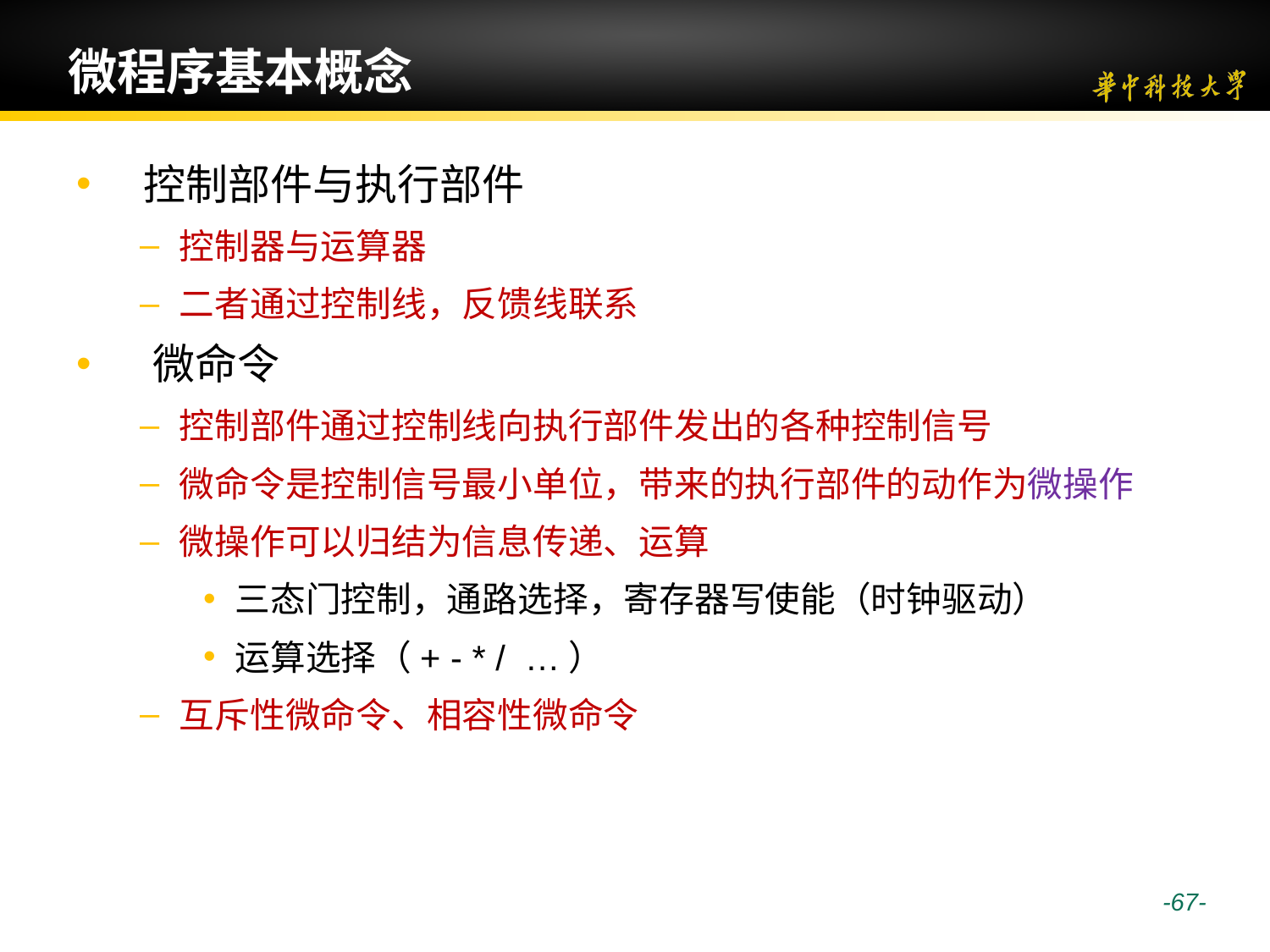

# 微程序基本概念
 控制部件与执行部件
控制器与运算器
二者通过控制线，反馈线联系
  微命令
控制部件通过控制线向执行部件发出的各种控制信号
微命令是控制信号最小单位，带来的执行部件的动作为微操作
微操作可以归结为信息传递、运算
三态门控制，通路选择，寄存器写使能（时钟驱动）
运算选择（+ - * /  …）
互斥性微命令、相容性微命令

 -67-